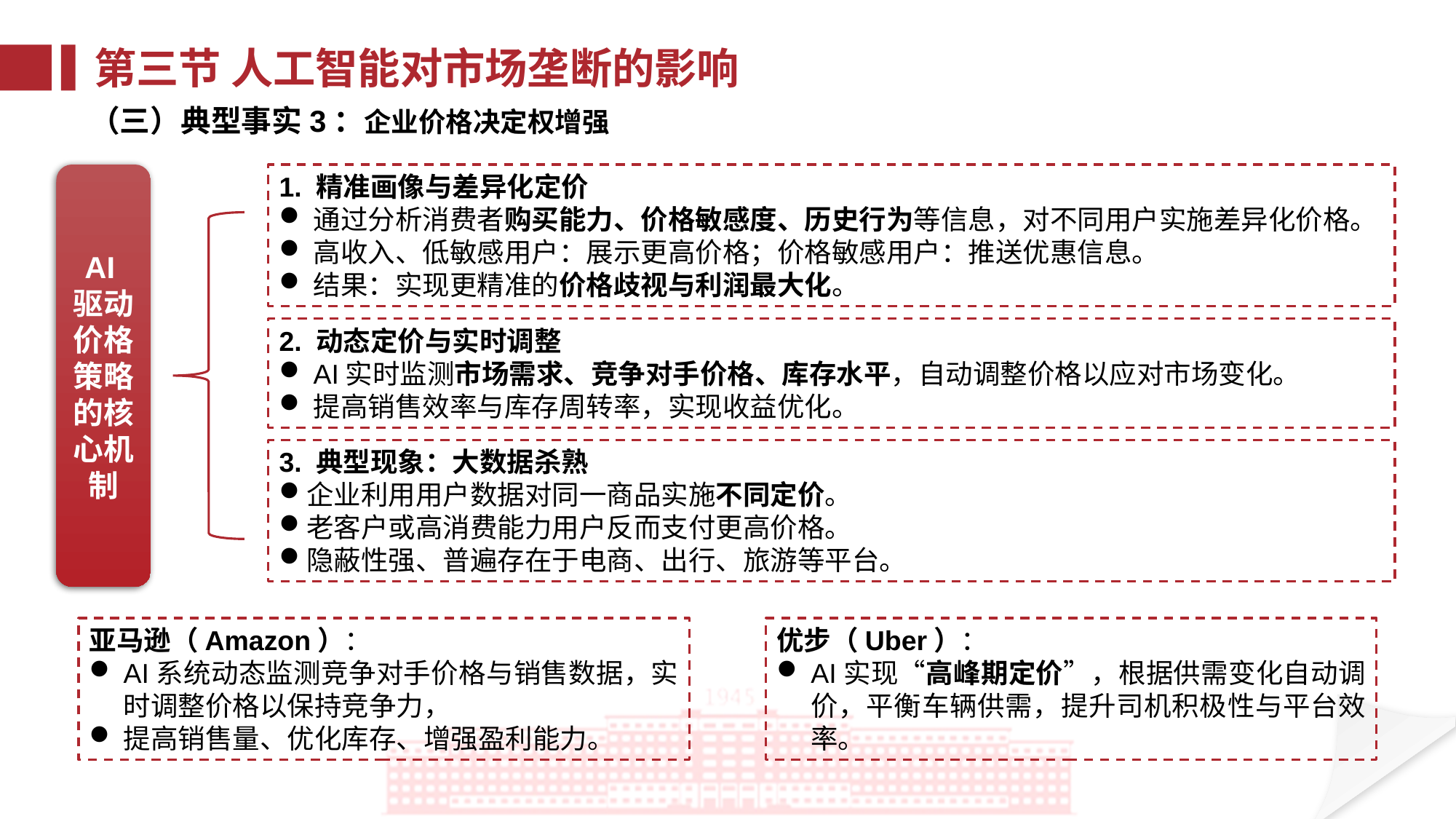

第三节 人工智能对市场垄断的影响

（三）典型事实3：企业价格决定权增强
AI驱动价格策略的核心机制
1. 精准画像与差异化定价
通过分析消费者购买能力、价格敏感度、历史行为等信息，对不同用户实施差异化价格。
高收入、低敏感用户：展示更高价格；价格敏感用户：推送优惠信息。
结果：实现更精准的价格歧视与利润最大化。

2. 动态定价与实时调整
AI实时监测市场需求、竞争对手价格、库存水平，自动调整价格以应对市场变化。
提高销售效率与库存周转率，实现收益优化。
3. 典型现象：大数据杀熟
企业利用用户数据对同一商品实施不同定价。
老客户或高消费能力用户反而支付更高价格。
隐蔽性强、普遍存在于电商、出行、旅游等平台。
亚马逊（Amazon）：
AI系统动态监测竞争对手价格与销售数据，实时调整价格以保持竞争力，
提高销售量、优化库存、增强盈利能力。
优步（Uber）：
AI实现“高峰期定价”，根据供需变化自动调价，平衡车辆供需，提升司机积极性与平台效率。